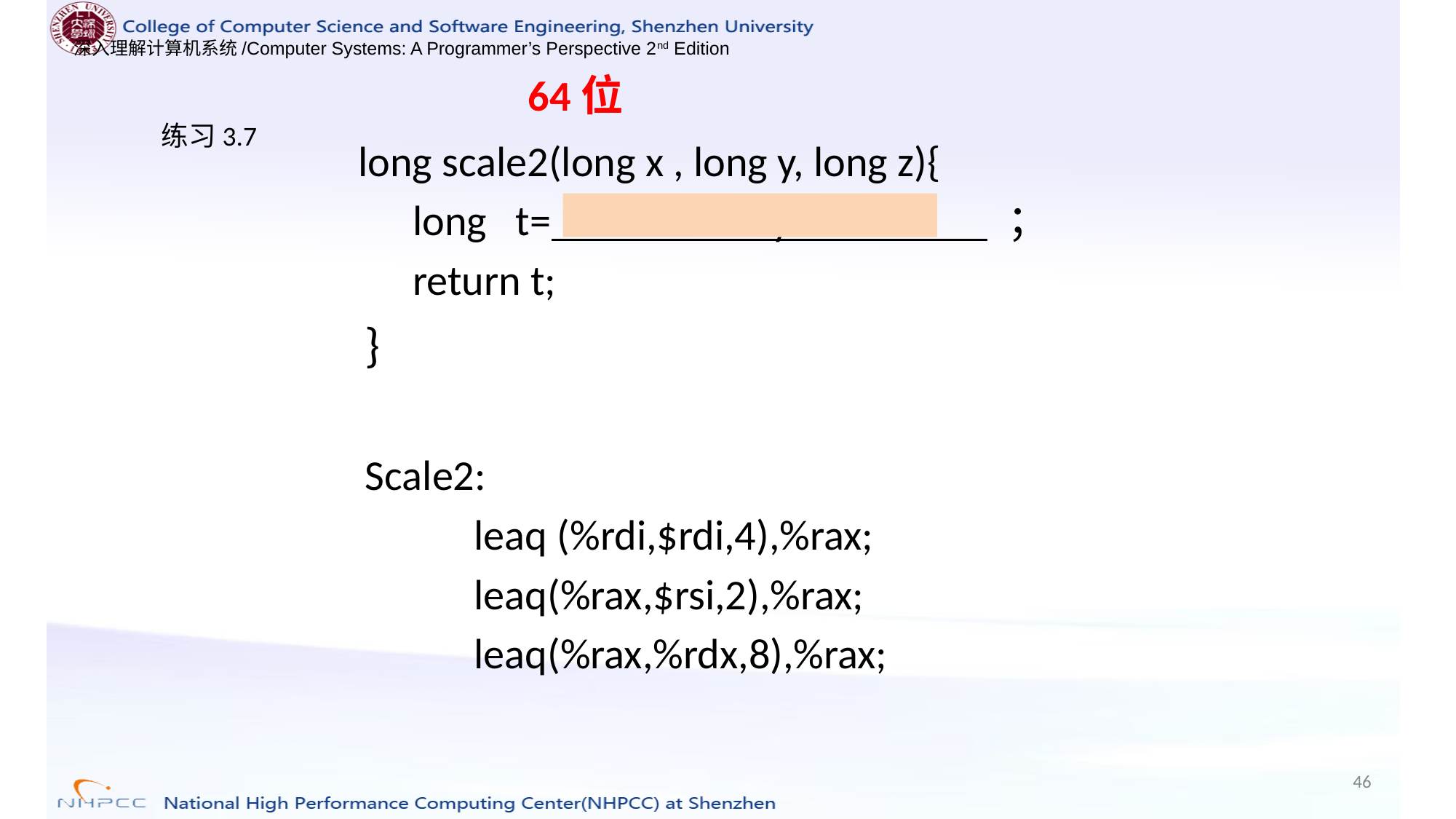

64位
练习3.7
long scale2(long x , long y, long z){
long   t=    5 * x + 2 * y + 8 * z         ；
return t;
}

Scale2:
	leaq (%rdi,$rdi,4),%rax;
	leaq(%rax,$rsi,2),%rax;
	leaq(%rax,%rdx,8),%rax;

46